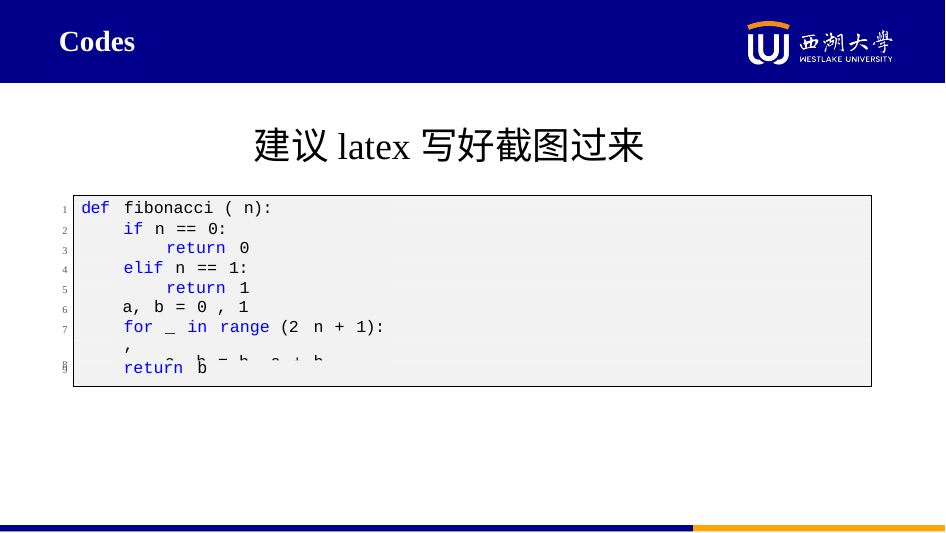

Codes
建议latex写好截图过来

| 1 def | fibonacci ( n): |  |
| --- | --- | --- |
| 2 | if n == 0: |  |
| 3 | return 0 |  |
| 4 | elif n == 1: |  |
| 5 | return 1 |  |
| 6 | a, b = 0 , 1 |  |
| 7 | for \_ in range (2 , | n + 1): |
| 8 | a, b = b, a + | b |
return b

9